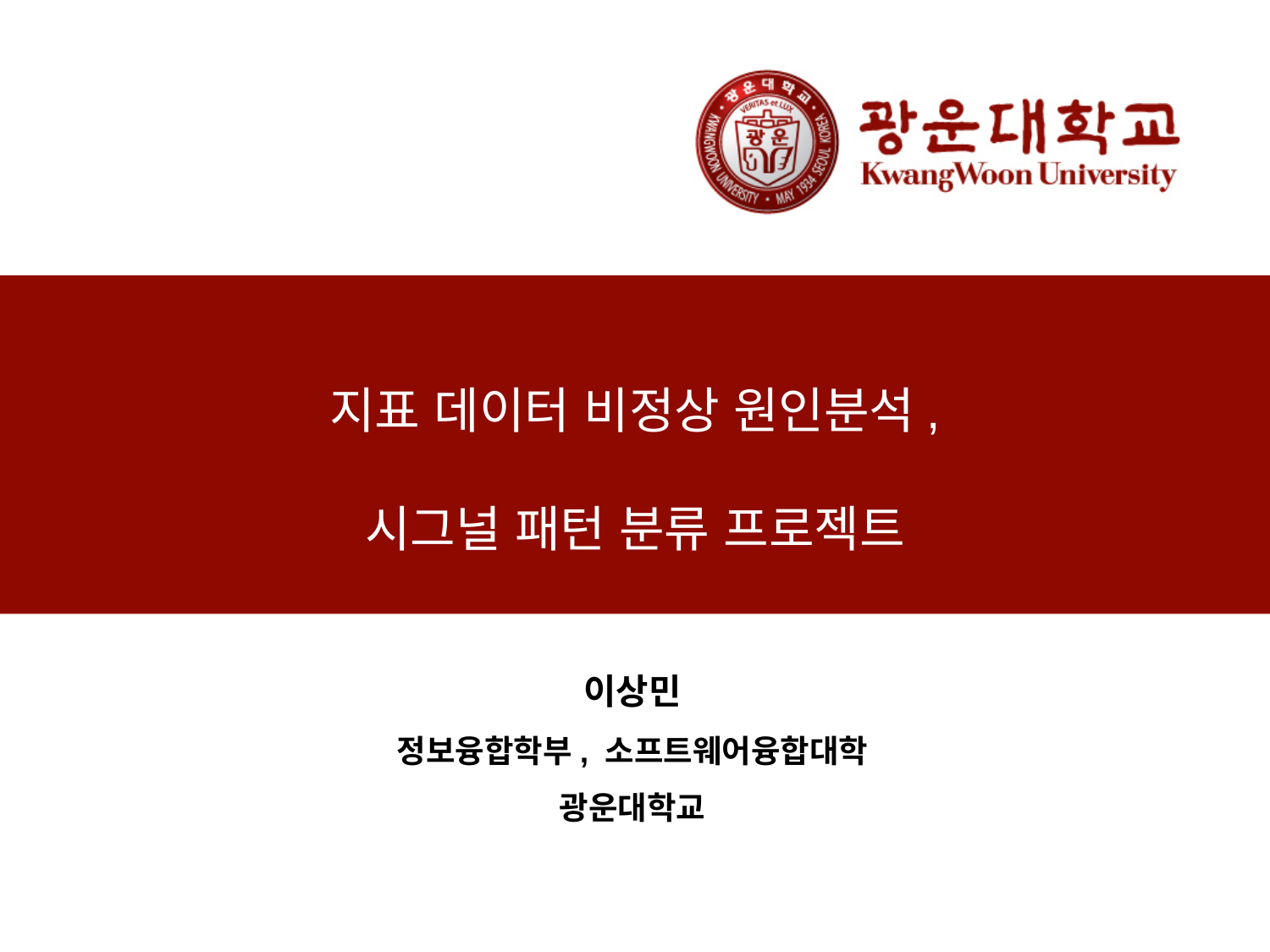

지표 데이터 비정상 원인분석,
시그널 패턴 분류 프로젝트